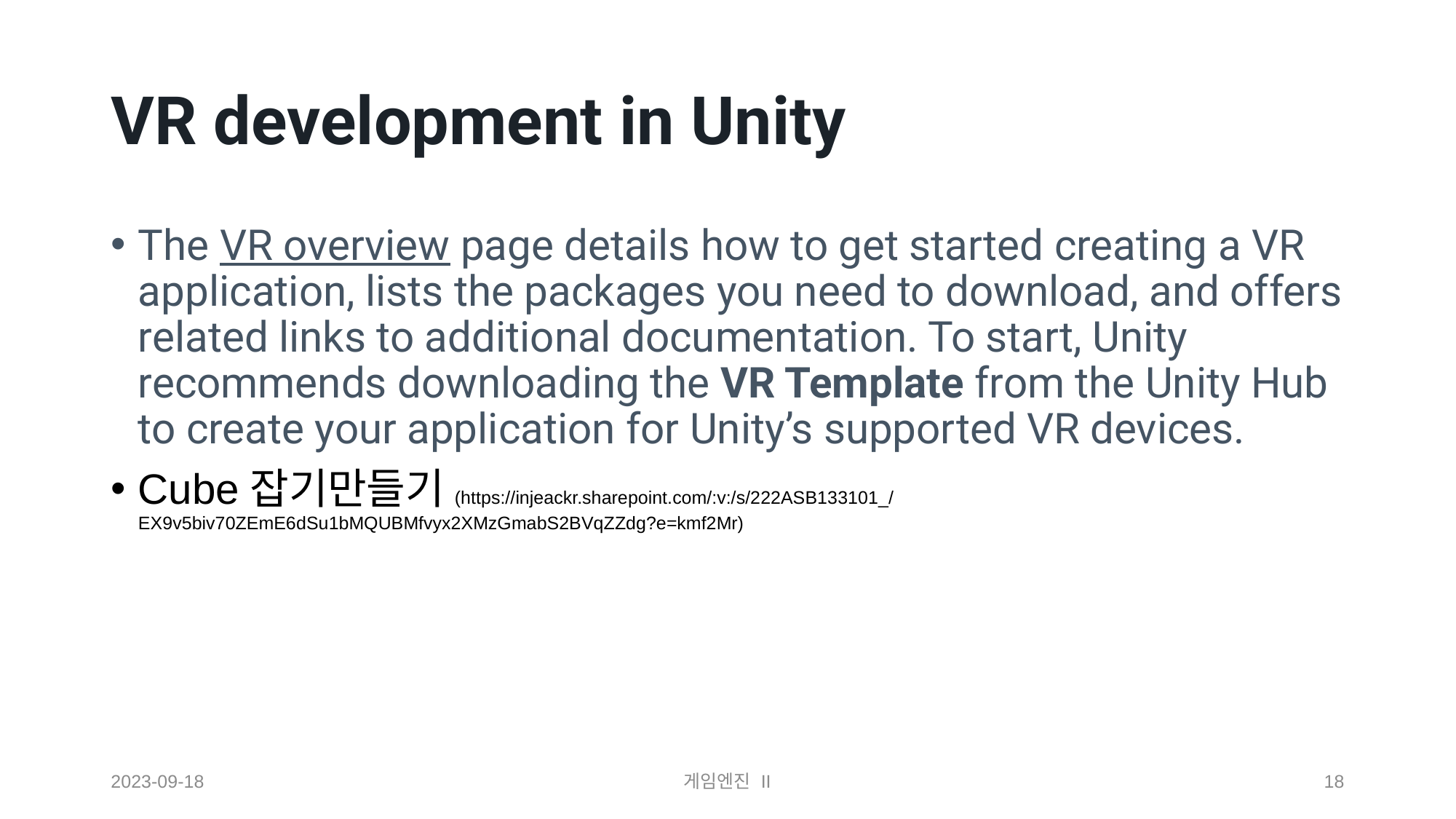

# VR development in Unity
The VR overview page details how to get started creating a VR application, lists the packages you need to download, and offers related links to additional documentation. To start, Unity recommends downloading the VR Template from the Unity Hub to create your application for Unity’s supported VR devices.
Cube잡기만들기(https://injeackr.sharepoint.com/:v:/s/222ASB133101_/EX9v5biv70ZEmE6dSu1bMQUBMfvyx2XMzGmabS2BVqZZdg?e=kmf2Mr)
2023-09-18
게임엔진 II
18